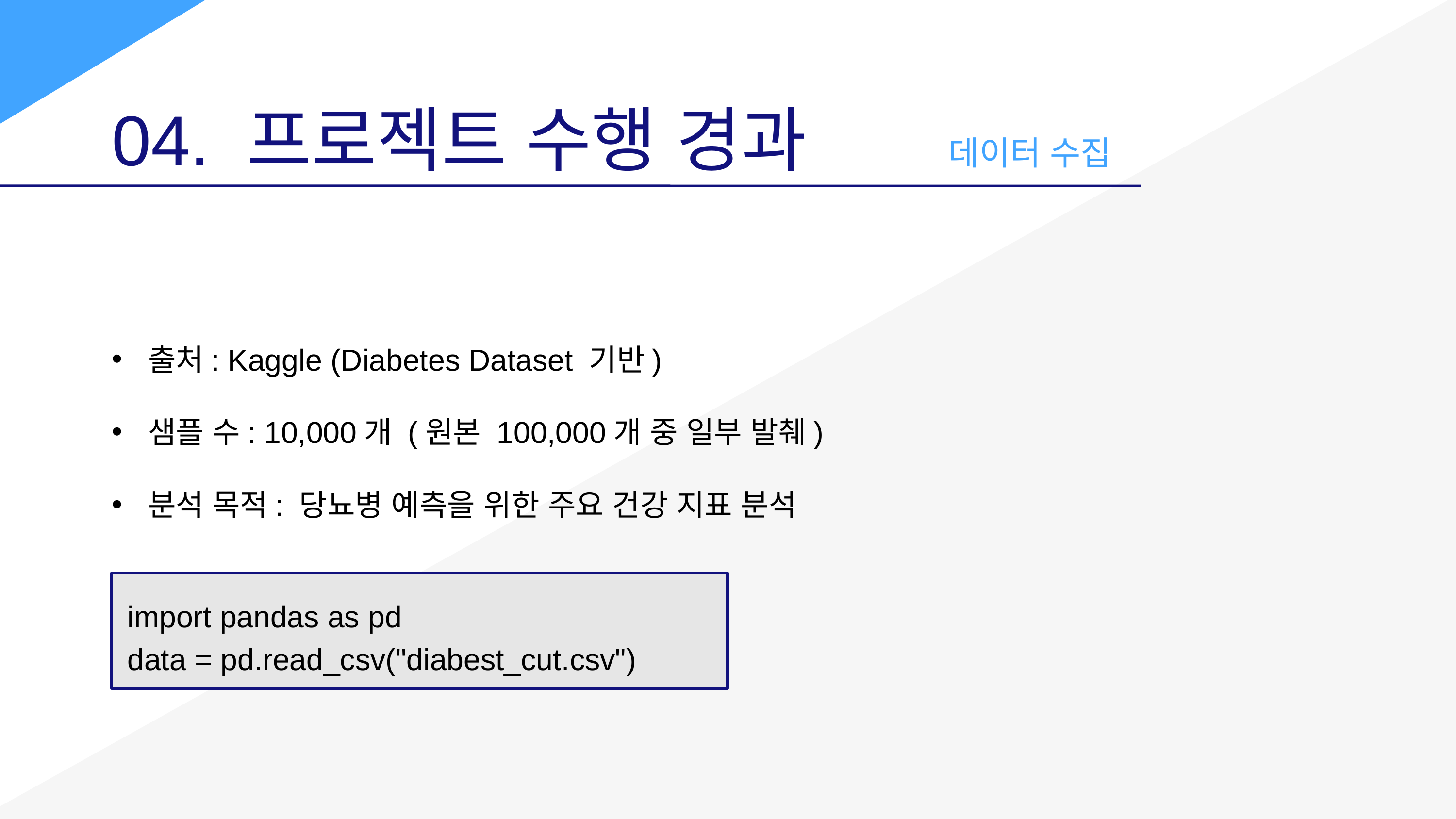

04. 프로젝트 수행 경과
데이터 수집

출처: Kaggle (Diabetes Dataset 기반)
샘플 수: 10,000개 (원본 100,000개 중 일부 발췌)
분석 목적: 당뇨병 예측을 위한 주요 건강 지표 분석

import pandas as pd
data = pd.read_csv("diabest_cut.csv")